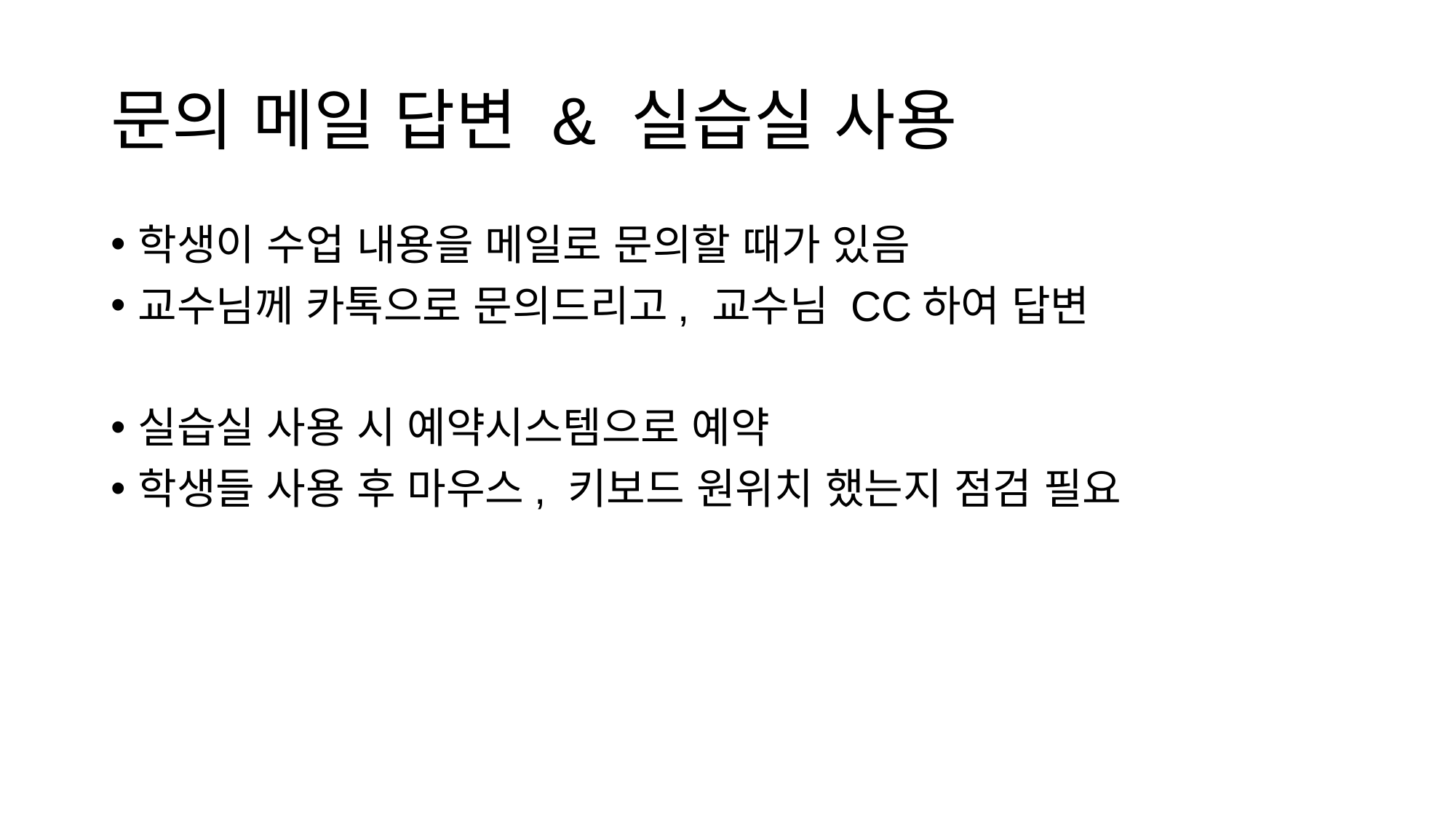

# 문의 메일 답변 & 실습실 사용
학생이 수업 내용을 메일로 문의할 때가 있음
교수님께 카톡으로 문의드리고, 교수님 CC하여 답변

실습실 사용 시 예약시스템으로 예약
학생들 사용 후 마우스, 키보드 원위치 했는지 점검 필요